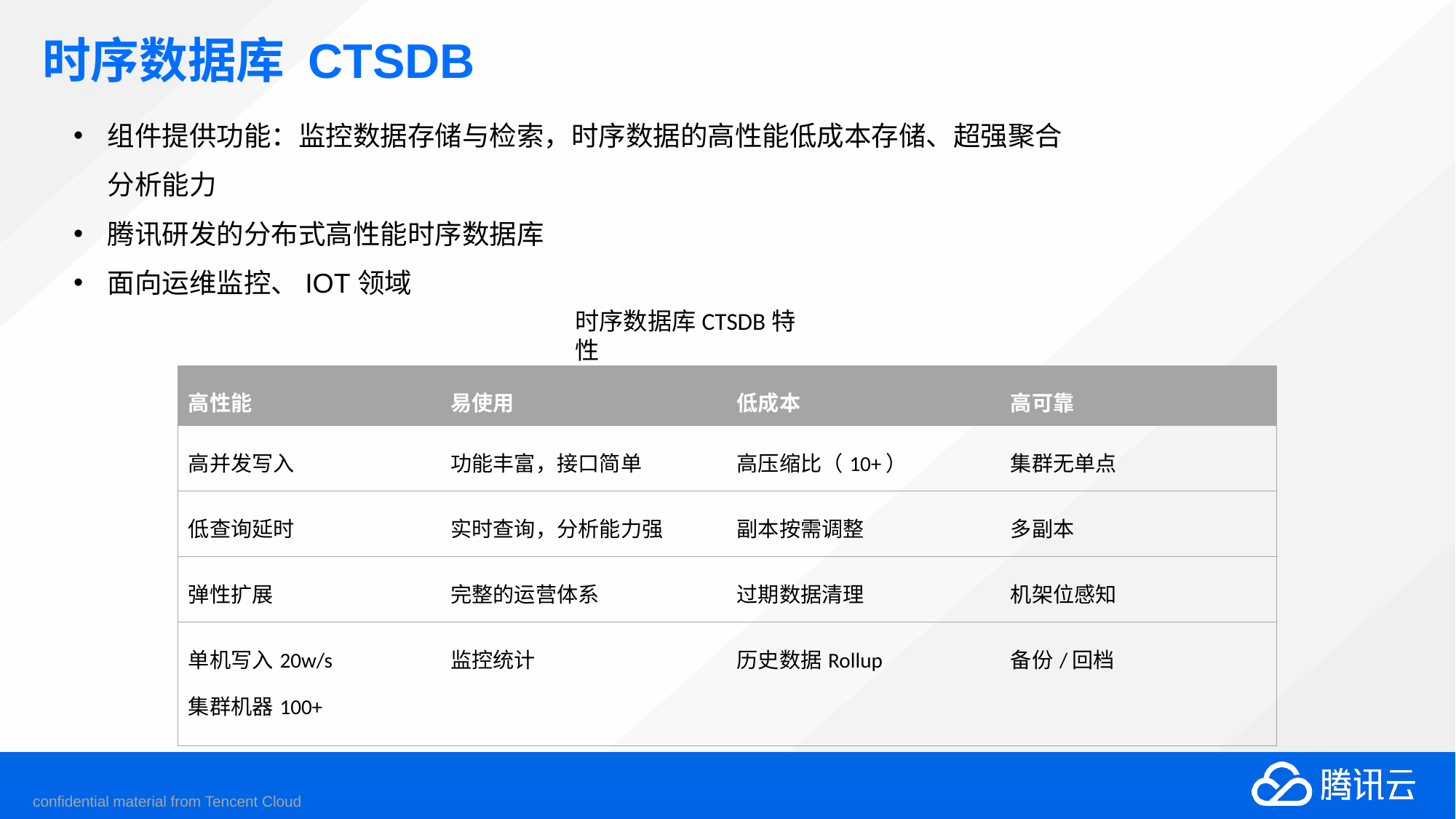

# 时序数据库 CTSDB
组件提供功能：监控数据存储与检索，时序数据的高性能低成本存储、超强聚合分析能力
腾讯研发的分布式高性能时序数据库
面向运维监控、IOT领域
时序数据库CTSDB特性
| 高性能 | 易使用 | 低成本 | 高可靠 |
| --- | --- | --- | --- |
| 高并发写入 | 功能丰富，接口简单 | 高压缩比（10+） | 集群无单点 |
| 低查询延时 | 实时查询，分析能力强 | 副本按需调整 | 多副本 |
| 弹性扩展 | 完整的运营体系 | 过期数据清理 | 机架位感知 |
| 单机写入20w/s 集群机器100+ | 监控统计 | 历史数据Rollup | 备份/回档 |